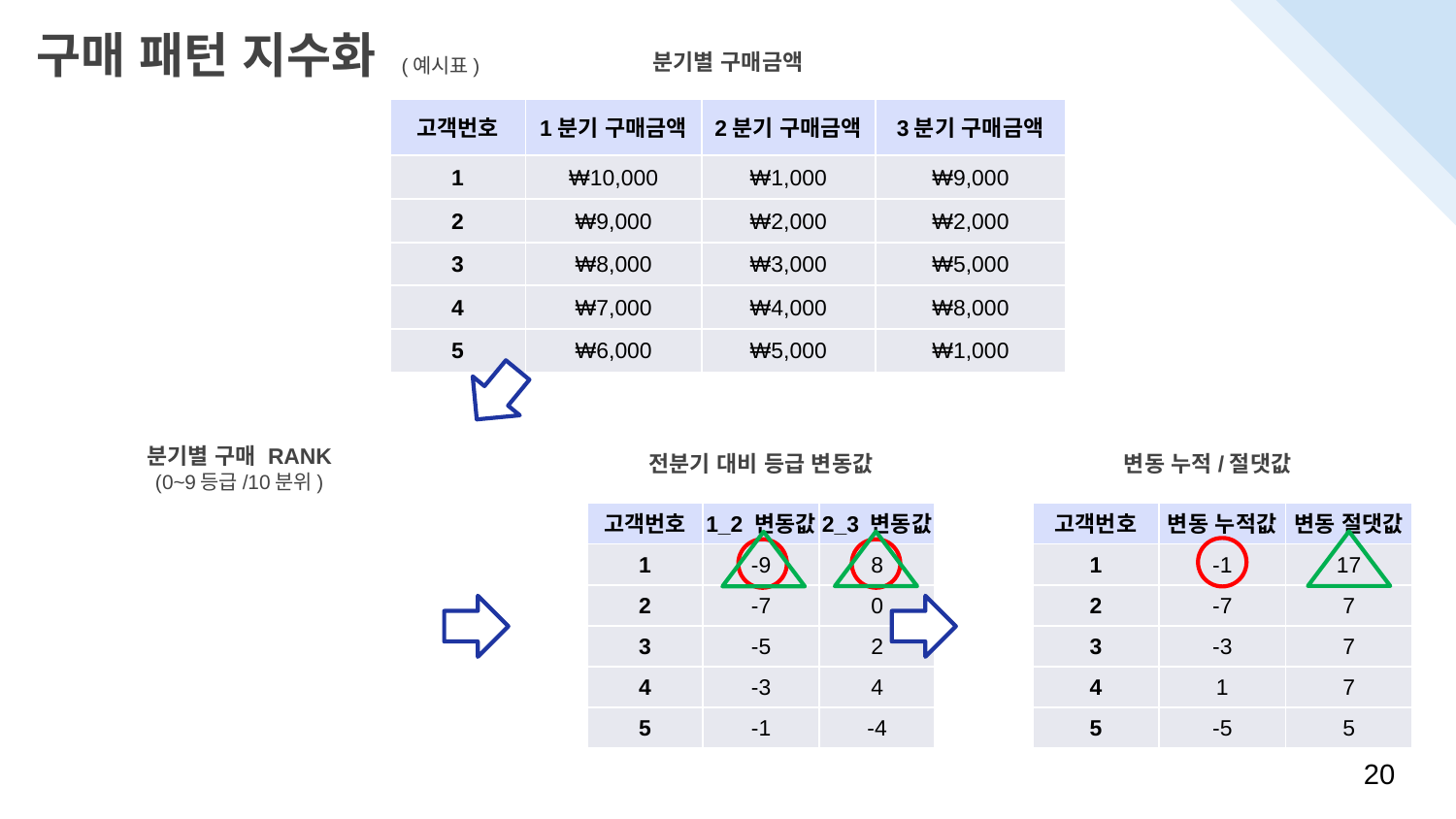

구매 패턴 지수화 (예시표)
분기별 구매금액
| 고객번호 | 1분기 구매금액 | 2분기 구매금액 | 3분기 구매금액 |
| --- | --- | --- | --- |
| 1 | ₩10,000 | ₩1,000 | ₩9,000 |
| 2 | ₩9,000 | ₩2,000 | ₩2,000 |
| 3 | ₩8,000 | ₩3,000 | ₩5,000 |
| 4 | ₩7,000 | ₩4,000 | ₩8,000 |
| 5 | ₩6,000 | ₩5,000 | ₩1,000 |
| 고객번호 | 1분기 등급 | 2분기 등급 | 3분기 등급 |
| --- | --- | --- | --- |
| 1 | 9 | 0 | 8 |
| 2 | 8 | 1 | 1 |
| 3 | 7 | 2 | 4 |
| 4 | 6 | 3 | 7 |
| 5 | 5 | 4 | 0 |

전분기 대비 등급 변동값
변동 누적/절댓값
분기별 구매 RANK
(0~9등급/10분위)
| 고객번호 | 1\_2 변동값 | 2\_3 변동값 |
| --- | --- | --- |
| 1 | -9 | 8 |
| 2 | -7 | 0 |
| 3 | -5 | 2 |
| 4 | -3 | 4 |
| 5 | -1 | -4 |
| 고객번호 | 변동 누적값 | 변동 절댓값 |
| --- | --- | --- |
| 1 | -1 | 17 |
| 2 | -7 | 7 |
| 3 | -3 | 7 |
| 4 | 1 | 7 |
| 5 | -5 | 5 |

20